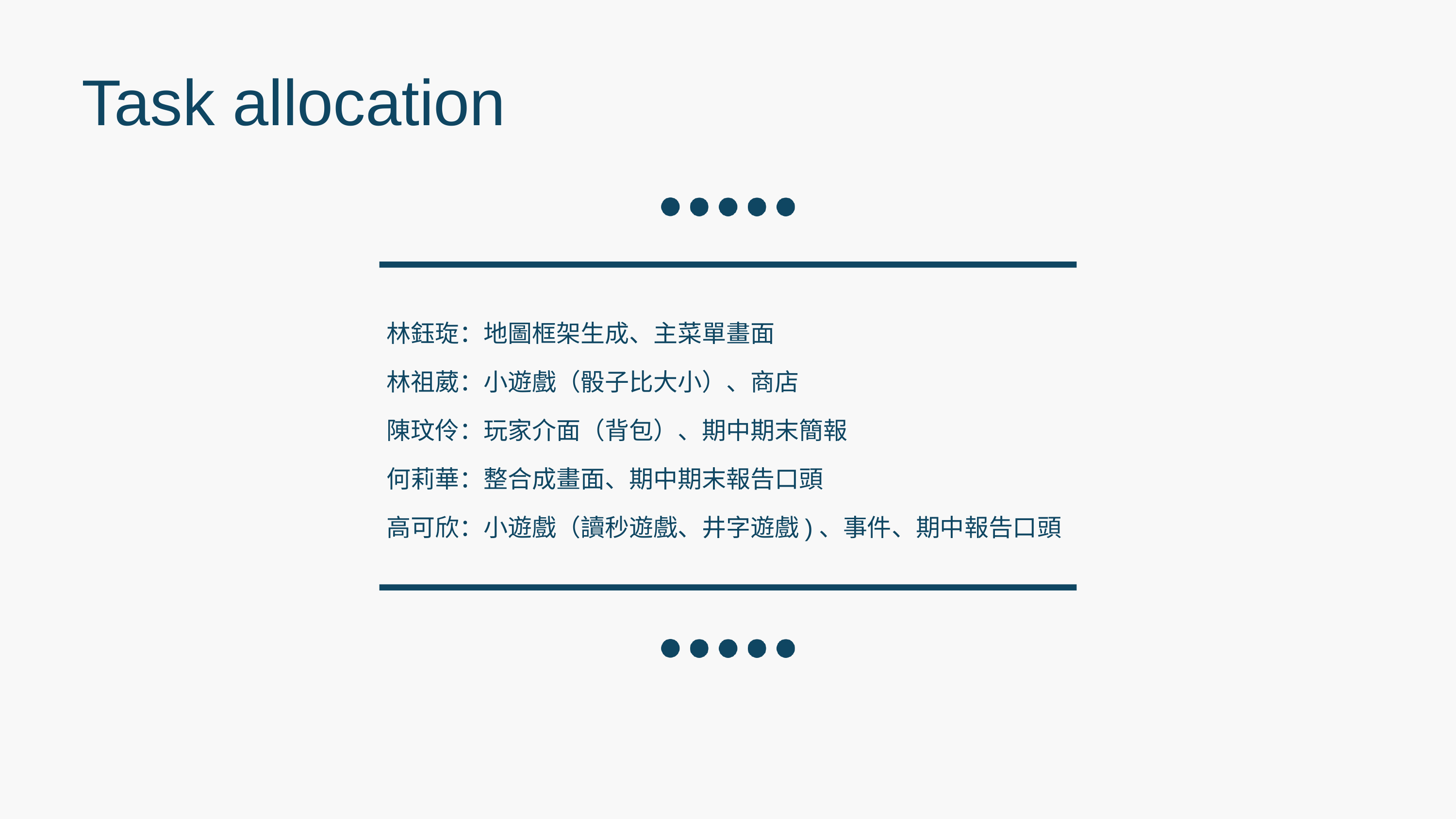

Task allocation

林鈺琁：地圖框架生成、主菜單畫面
林祖葳：小遊戲（骰子比大小）、商店
陳玟伶：玩家介面（背包）、期中期末簡報
何莉華：整合成畫面、期中期末報告口頭
高可欣：小遊戲（讀秒遊戲、井字遊戲)、事件、期中報告口頭